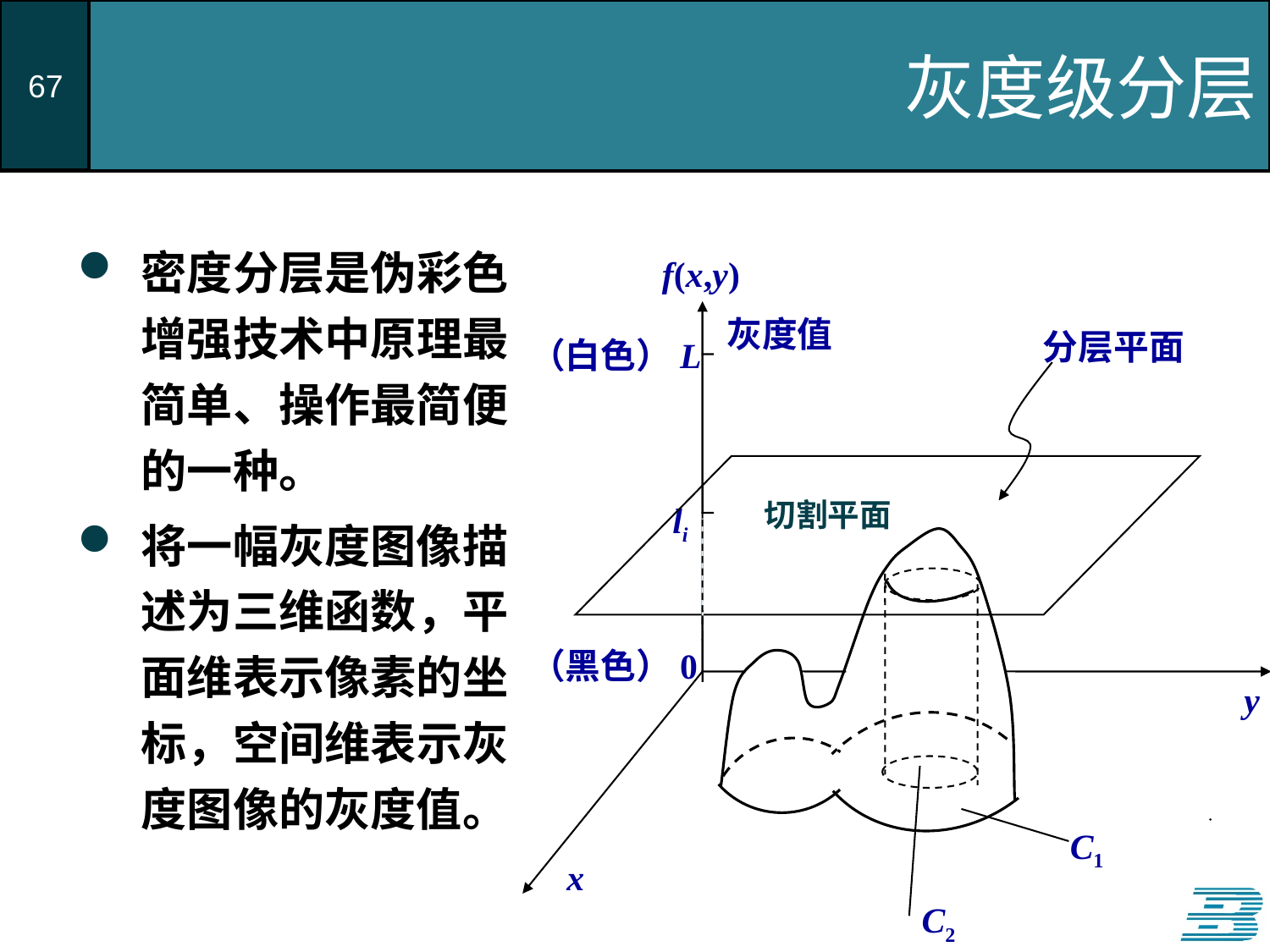

# 灰度级分层
密度分层是伪彩色增强技术中原理最简单、操作最简便的一种。
将一幅灰度图像描述为三维函数，平面维表示像素的坐标，空间维表示灰度图像的灰度值。

f(x,y)
       灰度值

（白色）L

li

（黑色）0

y

x
分层平面

切割平面

C1
C2